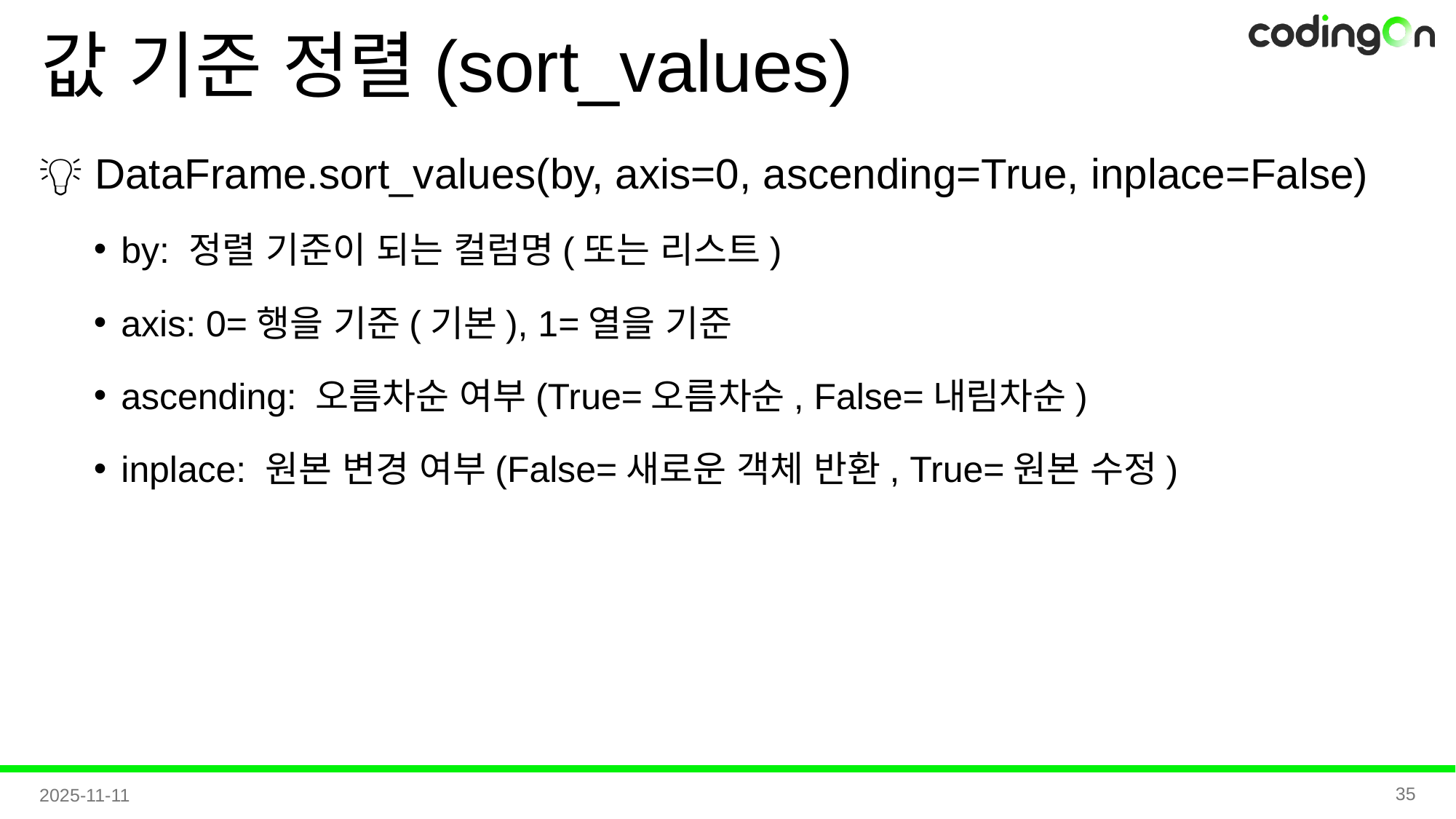

# 값 기준 정렬(sort_values)
💡 DataFrame.sort_values(by, axis=0, ascending=True, inplace=False)
by: 정렬 기준이 되는 컬럼명(또는 리스트)
axis: 0=행을 기준(기본), 1=열을 기준
ascending: 오름차순 여부(True=오름차순, False=내림차순)
inplace: 원본 변경 여부(False=새로운 객체 반환, True=원본 수정)
35
2025-11-11